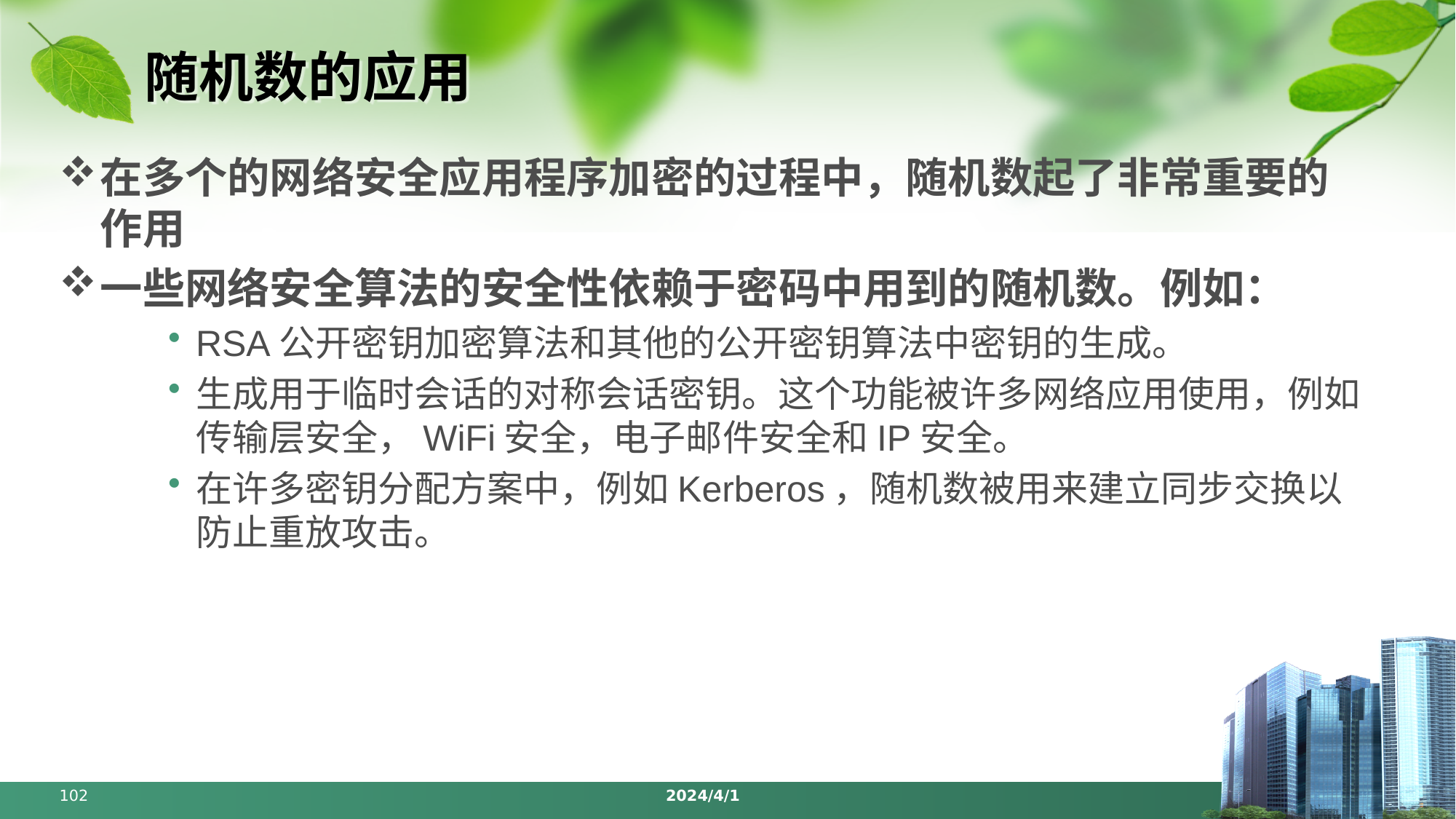

# 随机数的应用
在多个的网络安全应用程序加密的过程中，随机数起了非常重要的作用
一些网络安全算法的安全性依赖于密码中用到的随机数。例如：
RSA公开密钥加密算法和其他的公开密钥算法中密钥的生成。
生成用于临时会话的对称会话密钥。这个功能被许多网络应用使用，例如传输层安全，WiFi安全，电子邮件安全和IP安全。
在许多密钥分配方案中，例如Kerberos，随机数被用来建立同步交换以防止重放攻击。

102
2024/4/1